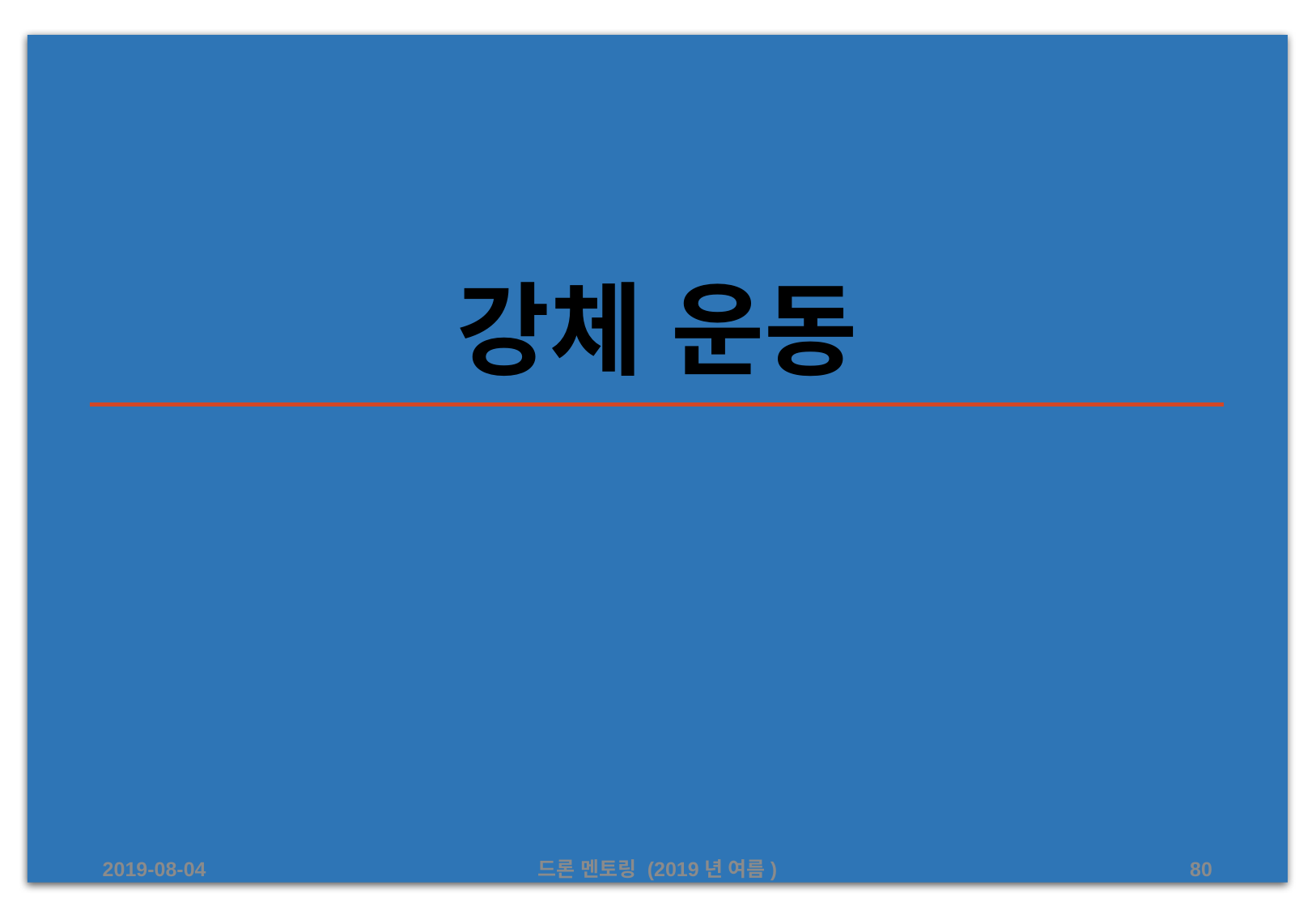

# 강체 운동

2019-08-04
드론 멘토링 (2019년 여름)
80